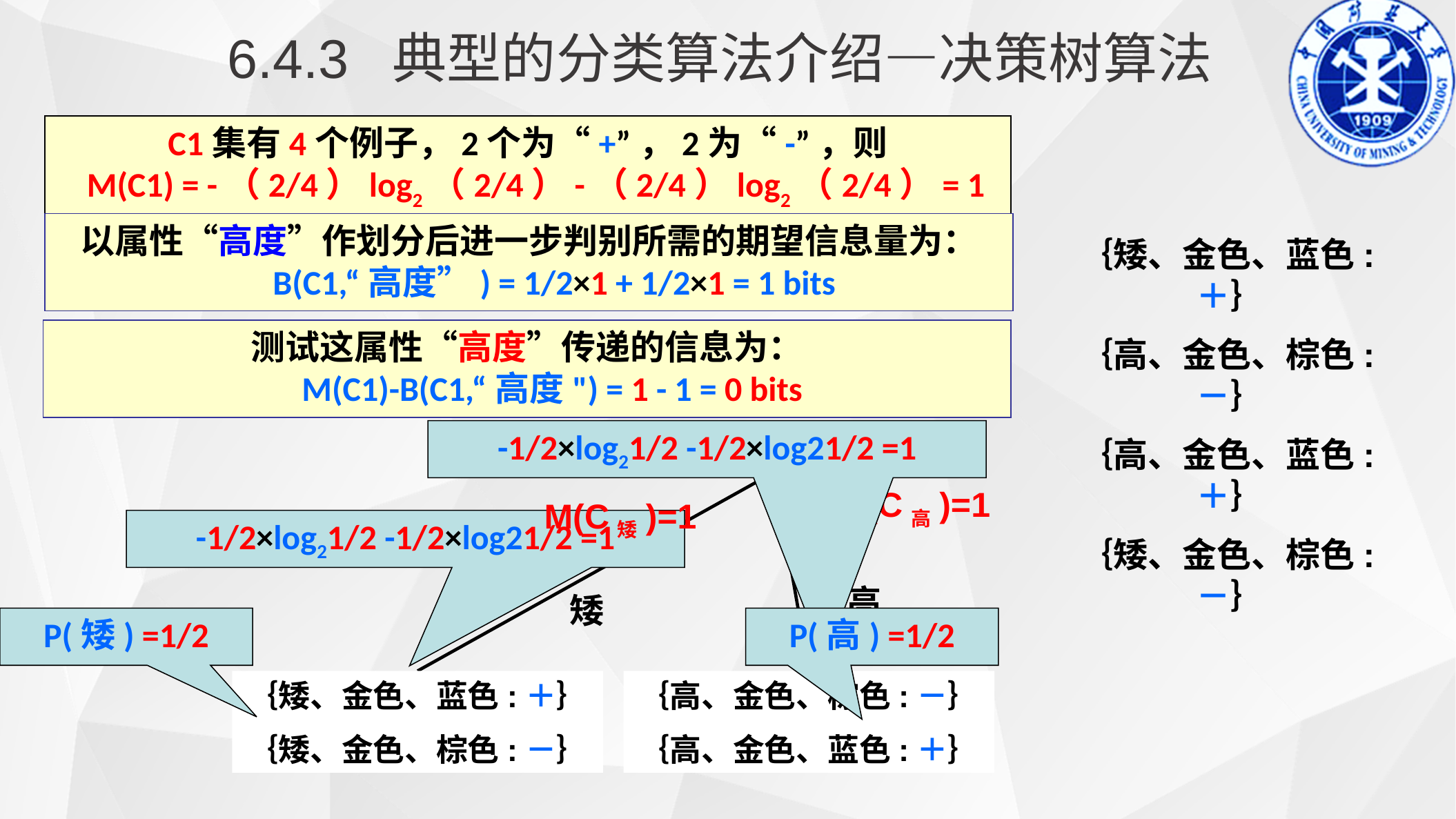

6.4.3  典型的分类算法介绍—决策树算法
C1集有4个例子，2个为“+”，2为“-”，则
 M(C1) = -（2/4）log2（2/4）-（2/4）log2（2/4）= 1 bits
以属性“高度”作划分后进一步判别所需的期望信息量为：
　 B(C1,“高度”) = 1/2×1 + 1/2×1 = 1 bits
｛矮、金色、蓝色:＋｝
｛高、金色、棕色:－｝
｛高、金色、蓝色:＋｝
｛矮、金色、棕色:－｝
测试这属性“高度”传递的信息为：
　 M(C1)-B(C1,“高度") = 1 - 1 = 0 bits
-1/2×log21/2 -1/2×log21/2 =1
高度
M(C高)=1
M(C矮)=1
-1/2×log21/2 -1/2×log21/2 =1
高
矮
P(矮) =1/2
P(高) =1/2
｛矮、金色、蓝色:＋｝
｛矮、金色、棕色:－｝
｛高、金色、棕色:－｝
｛高、金色、蓝色:＋｝
131